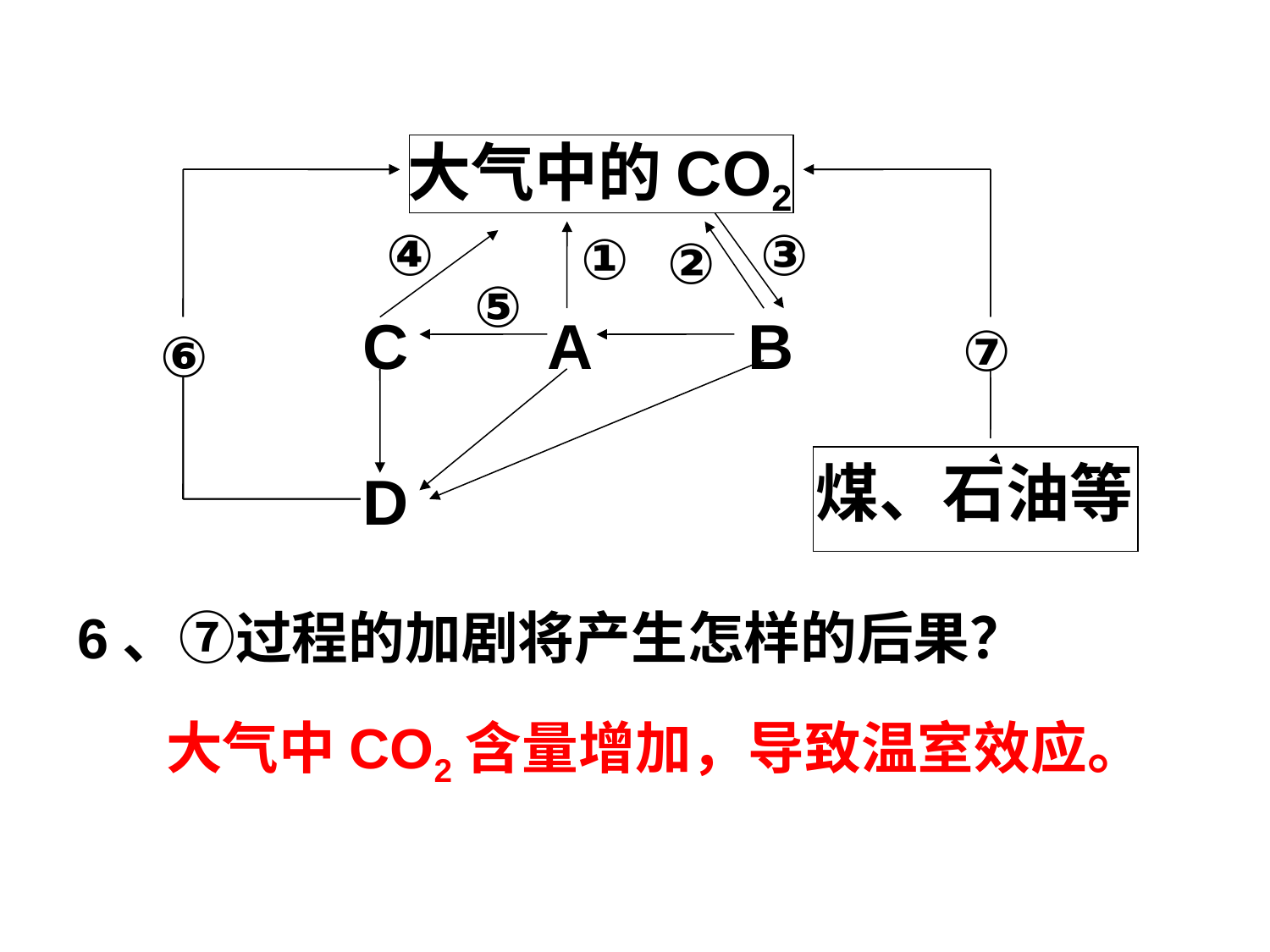

大气中的CO2

④

③
①
②

⑤
C        A         B
⑥

煤、石油等

D

⑦
6、⑦过程的加剧将产生怎样的后果？
大气中CO2含量增加，导致温室效应。